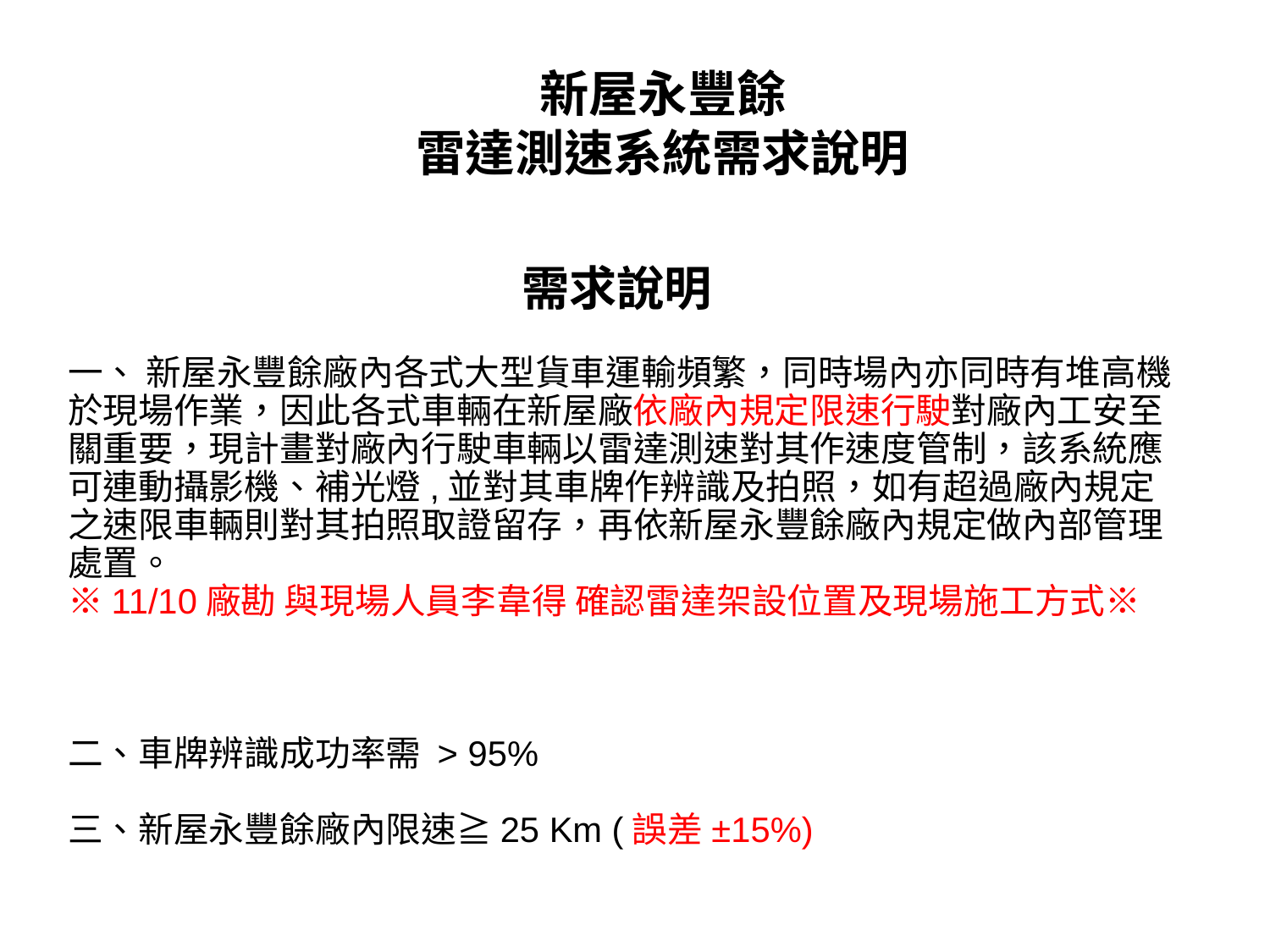

新屋永豐餘
雷達測速系統需求說明
# 需求說明 一、 新屋永豐餘廠內各式大型貨車運輸頻繁，同時場內亦同時有堆高機於現場作業，因此各式車輛在新屋廠依廠內規定限速行駛對廠內工安至關重要，現計畫對廠內行駛車輛以雷達測速對其作速度管制，該系統應可連動攝影機、補光燈,並對其車牌作辨識及拍照，如有超過廠內規定之速限車輛則對其拍照取證留存，再依新屋永豐餘廠內規定做內部管理處置。 ※11/10廠勘 與現場人員李韋得 確認雷達架設位置及現場施工方式※ 二、車牌辨識成功率需 > 95% 三、新屋永豐餘廠內限速≧25 Km (誤差±15%)